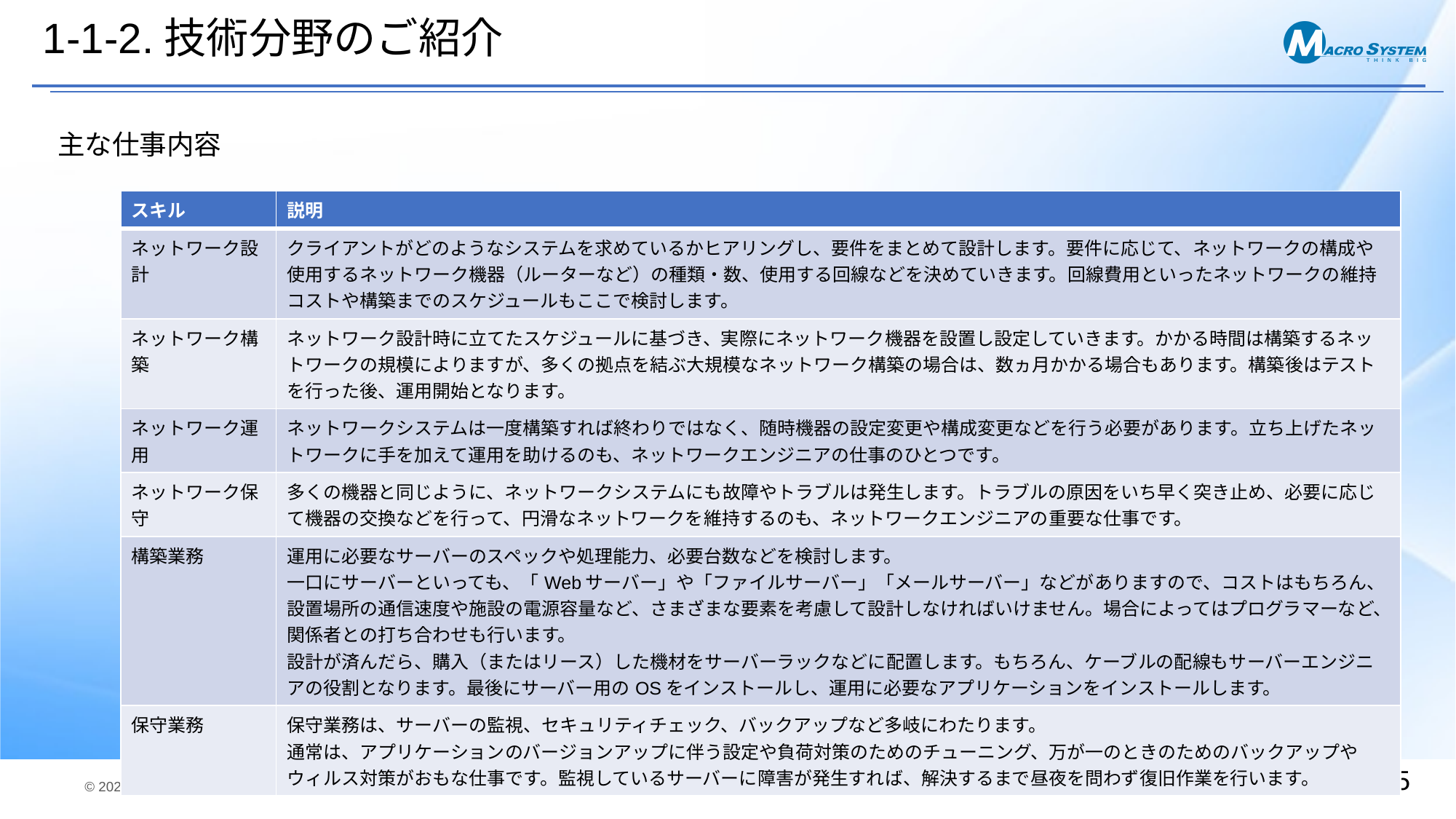

# 1-1-2.技術分野のご紹介
主な仕事内容
| スキル | 説明 |
| --- | --- |
| ネットワーク設計 | クライアントがどのようなシステムを求めているかヒアリングし、要件をまとめて設計します。要件に応じて、ネットワークの構成や使用するネットワーク機器（ルーターなど）の種類・数、使用する回線などを決めていきます。回線費用といったネットワークの維持コストや構築までのスケジュールもここで検討します。 |
| ネットワーク構築 | ネットワーク設計時に立てたスケジュールに基づき、実際にネットワーク機器を設置し設定していきます。かかる時間は構築するネットワークの規模によりますが、多くの拠点を結ぶ大規模なネットワーク構築の場合は、数ヵ月かかる場合もあります。構築後はテストを行った後、運用開始となります。 |
| ネットワーク運用 | ネットワークシステムは一度構築すれば終わりではなく、随時機器の設定変更や構成変更などを行う必要があります。立ち上げたネットワークに手を加えて運用を助けるのも、ネットワークエンジニアの仕事のひとつです。 |
| ネットワーク保守 | 多くの機器と同じように、ネットワークシステムにも故障やトラブルは発生します。トラブルの原因をいち早く突き止め、必要に応じて機器の交換などを行って、円滑なネットワークを維持するのも、ネットワークエンジニアの重要な仕事です。 |
| 構築業務 | 運用に必要なサーバーのスペックや処理能力、必要台数などを検討します。 一口にサーバーといっても、「Webサーバー」や「ファイルサーバー」「メールサーバー」などがありますので、コストはもちろん、設置場所の通信速度や施設の電源容量など、さまざまな要素を考慮して設計しなければいけません。場合によってはプログラマーなど、関係者との打ち合わせも行います。 設計が済んだら、購入（またはリース）した機材をサーバーラックなどに配置します。もちろん、ケーブルの配線もサーバーエンジニアの役割となります。最後にサーバー用のOSをインストールし、運用に必要なアプリケーションをインストールします。 |
| 保守業務 | 保守業務は、サーバーの監視、セキュリティチェック、バックアップなど多岐にわたります。 通常は、アプリケーションのバージョンアップに伴う設定や負荷対策のためのチューニング、万が一のときのためのバックアップやウィルス対策がおもな仕事です。監視しているサーバーに障害が発生すれば、解決するまで昼夜を問わず復旧作業を行います。 |